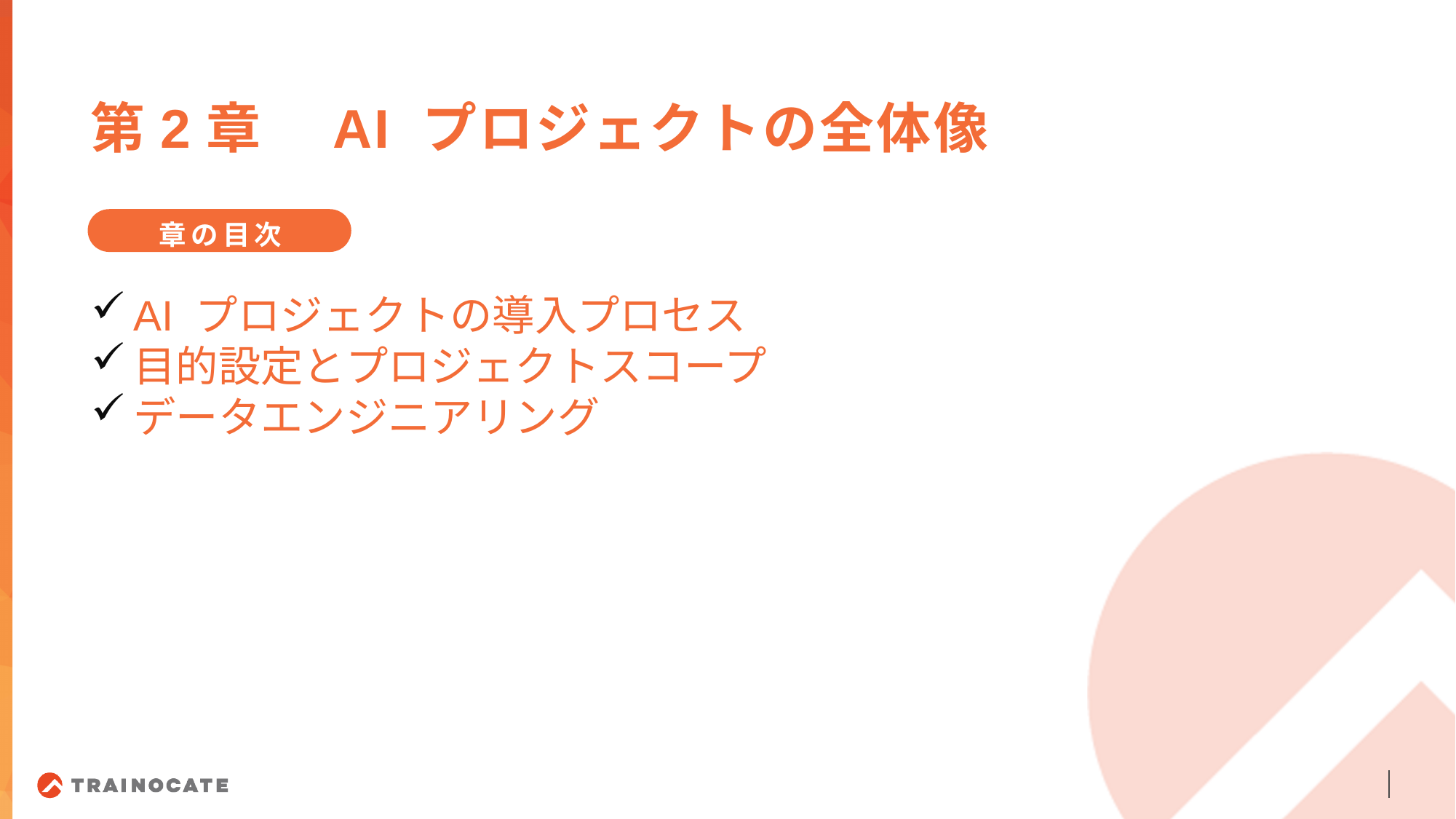

第2章　AI プロジェクトの全体像
章の目次
AI プロジェクトの導入プロセス
目的設定とプロジェクトスコープ
データエンジニアリング